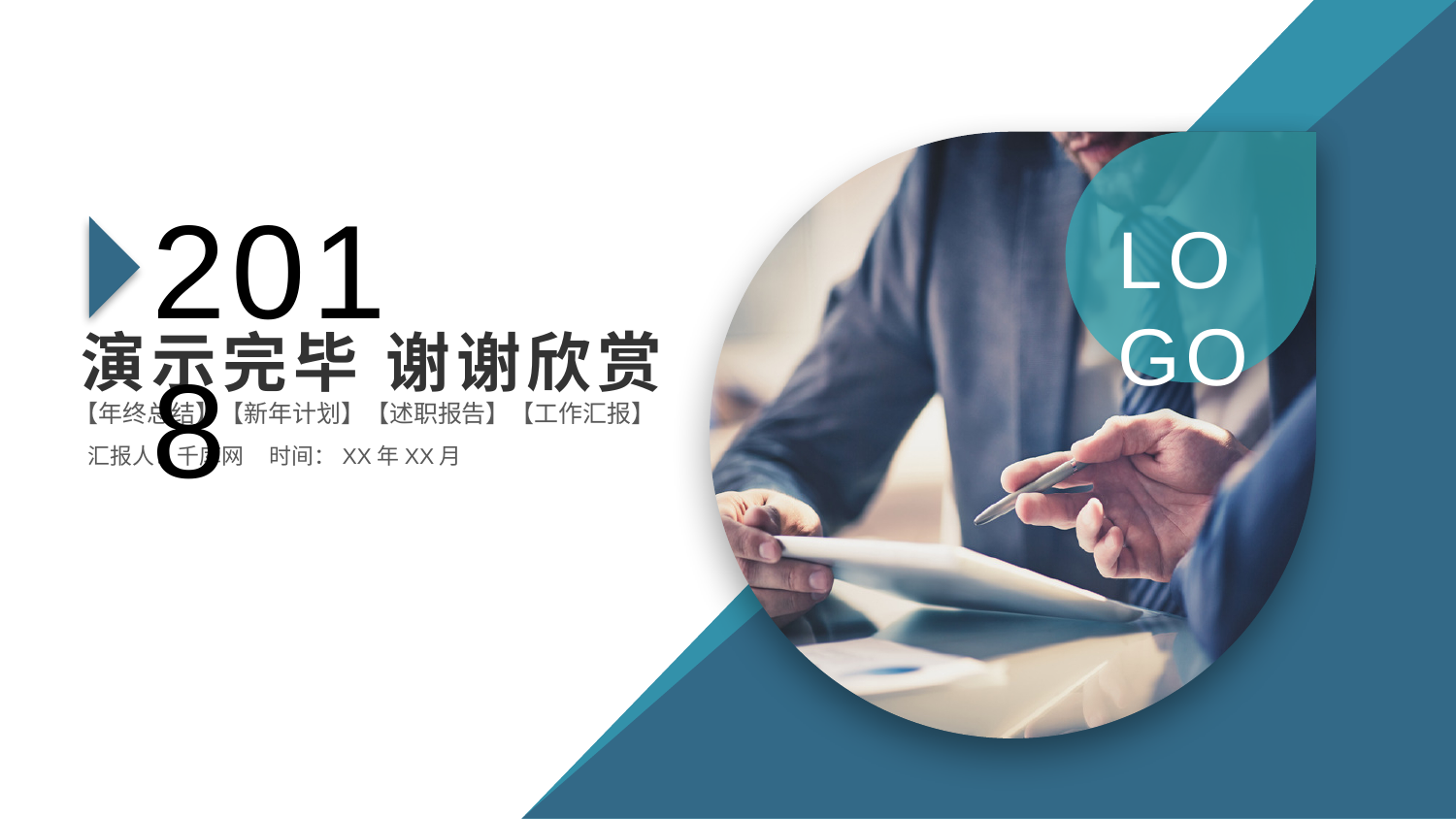

LOGO
2018

演示完毕 谢谢欣赏
【年终总结】【新年计划】【述职报告】【工作汇报】
汇报人：千库网     时间：XX年XX月
延时符